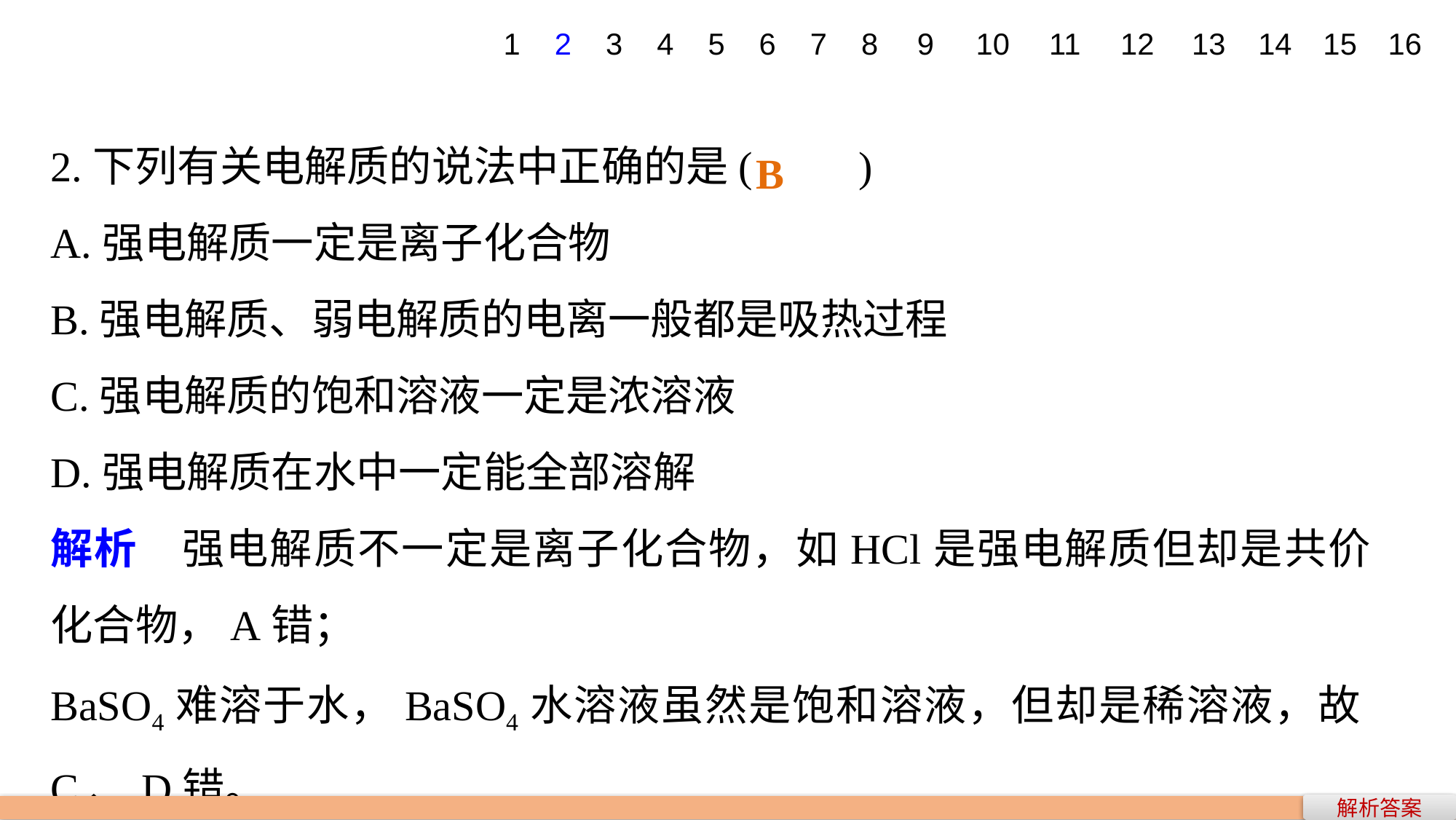

1
2
3
4
5
6
7
8
9
10
11
12
13
14
15
16
2.下列有关电解质的说法中正确的是(　　)
A.强电解质一定是离子化合物
B.强电解质、弱电解质的电离一般都是吸热过程
C.强电解质的饱和溶液一定是浓溶液
D.强电解质在水中一定能全部溶解
解析　强电解质不一定是离子化合物，如HCl是强电解质但却是共价化合物，A错；
BaSO4难溶于水，BaSO4水溶液虽然是饱和溶液，但却是稀溶液，故C、D错。
B
解析答案